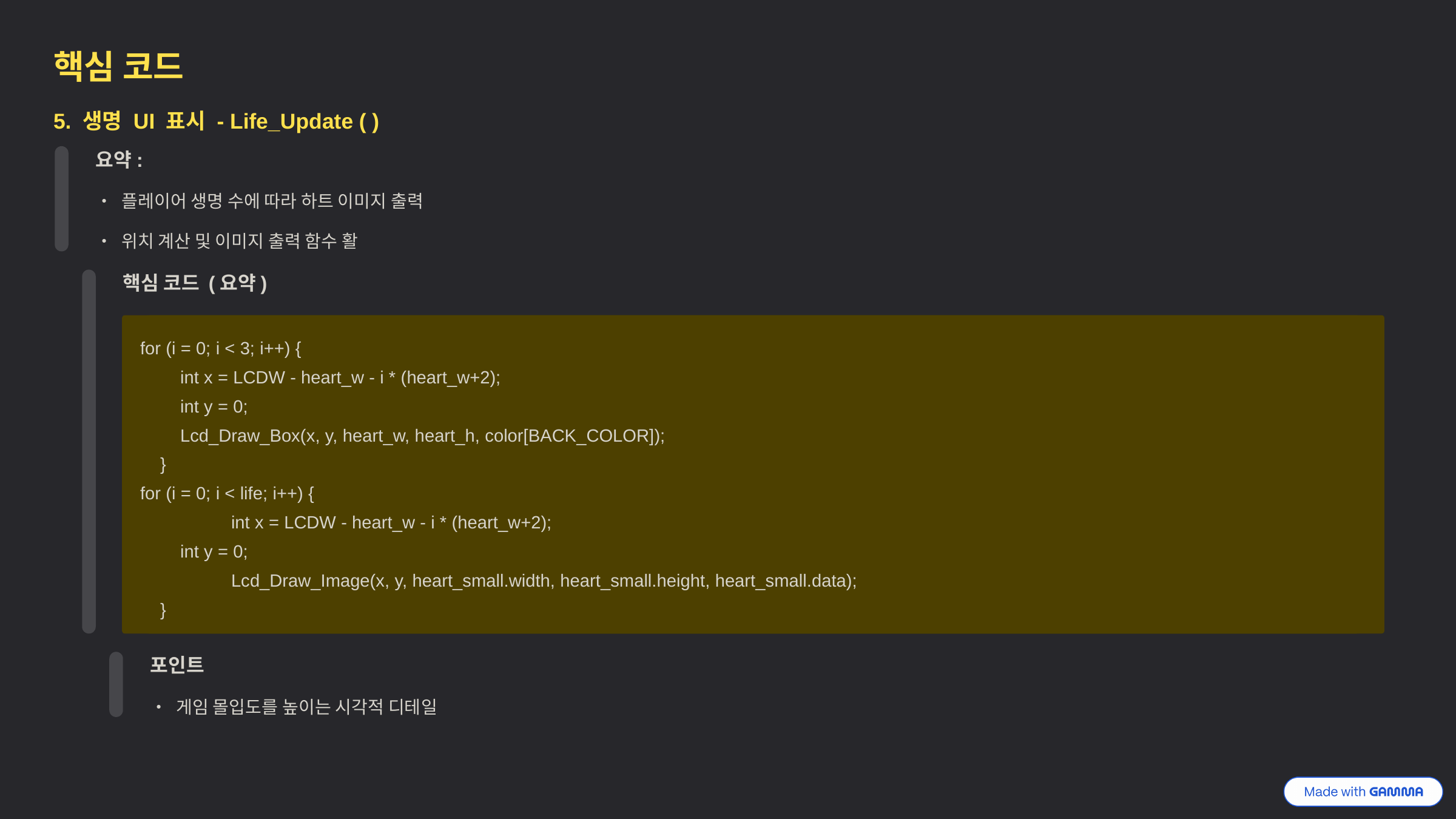

핵심 코드
5. 생명 UI 표시 - Life_Update ( )

요약:
• 플레이어 생명 수에 따라 하트 이미지 출력
• 위치 계산 및 이미지 출력 함수 활

핵심 코드 (요약)

for (i = 0; i < 3; i++) {
        int x = LCDW - heart_w - i * (heart_w+2);
        int y = 0;
        Lcd_Draw_Box(x, y, heart_w, heart_h, color[BACK_COLOR]);
    }
for (i = 0; i < life; i++) {
	int x = LCDW - heart_w - i * (heart_w+2);
        int y = 0;
	Lcd_Draw_Image(x, y, heart_small.width, heart_small.height, heart_small.data);
    }

포인트
• 게임 몰입도를 높이는 시각적 디테일